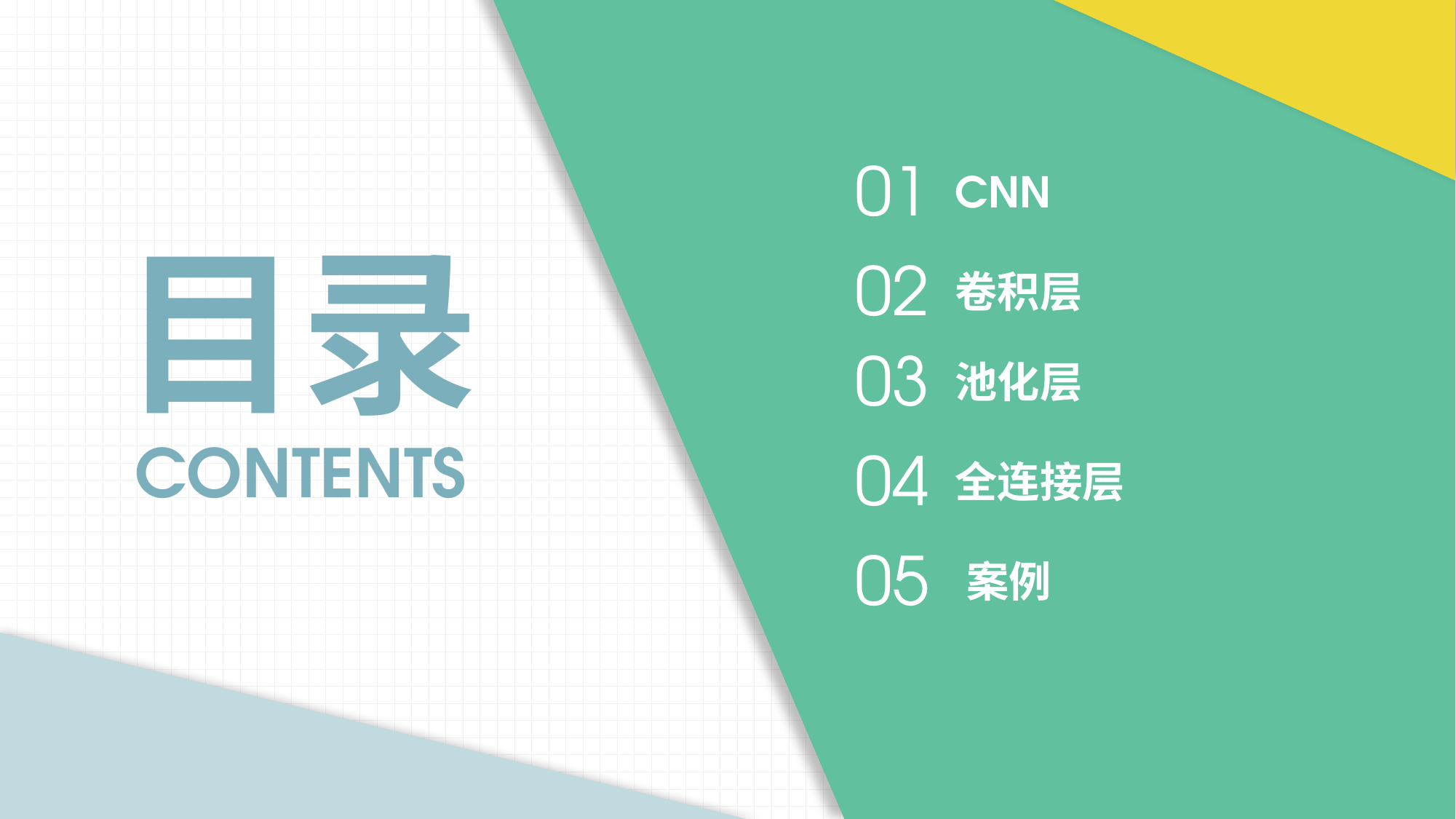

01
CNN
02
卷积层
03
池化层
04
全连接层
05
案例